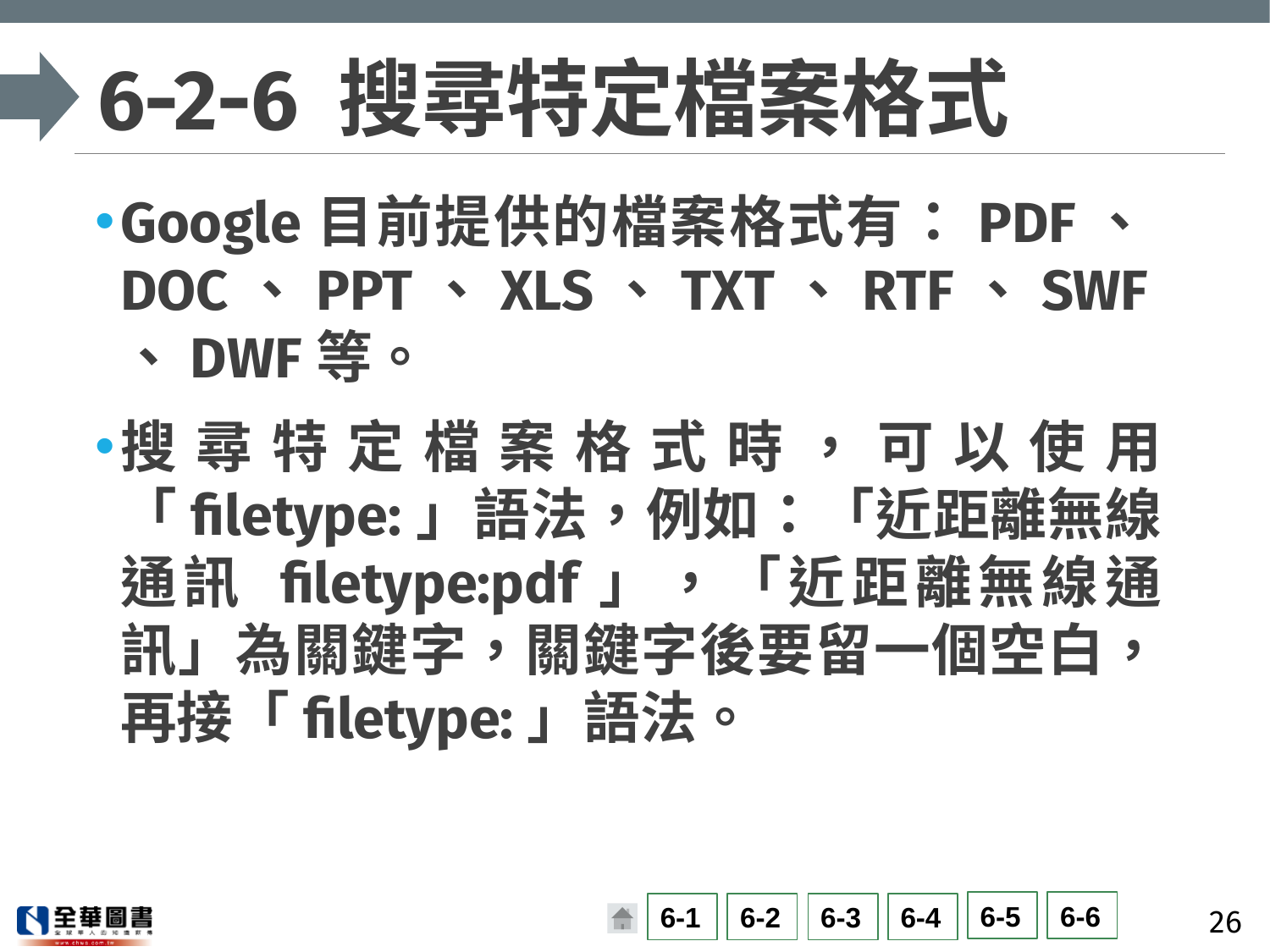

# 6-2-6 搜尋特定檔案格式
Google目前提供的檔案格式有：PDF、DOC、PPT、XLS、TXT、RTF、SWF、DWF等。
搜尋特定檔案格式時，可以使用「filetype:」語法，例如：「近距離無線通訊 filetype:pdf」，「近距離無線通訊」為關鍵字，關鍵字後要留一個空白，再接「filetype:」語法。
26